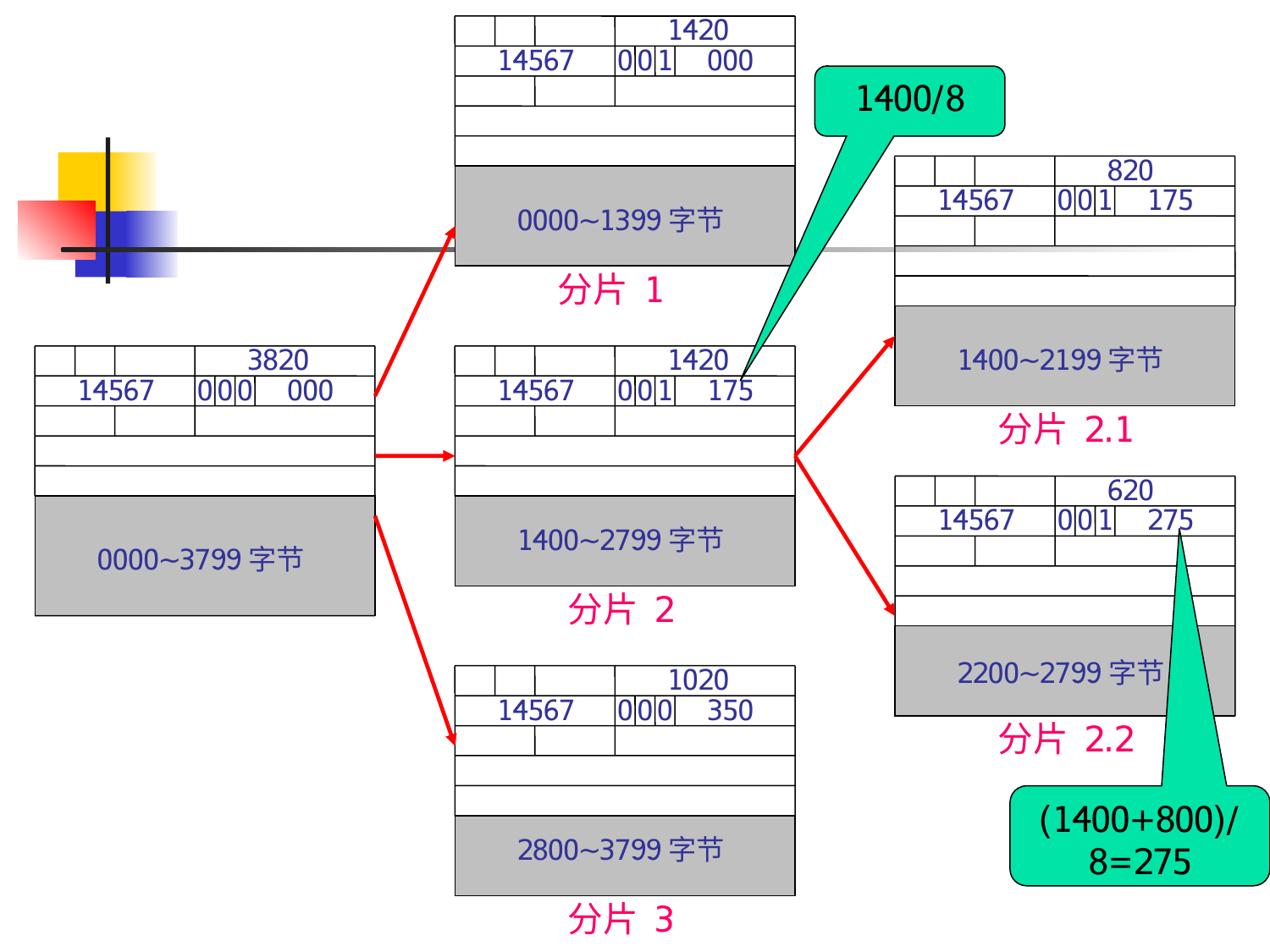

1420

14567
0
0
1
000

0000~1399字节

分片 1
3820
1420

14567
0
0
0
000
14567
0
0
1
175

1400~2799字节
0000~3799字节
分片 2

1020

14567
0
0
0
350

2800~3799字节
分片 3
1400/8
820

14567
0
0
1
175

1400~2199字节
分片 2.1

620

14567
0
0
1
275

2200~2799字节
分片 2.2
(1400+800)/8=275